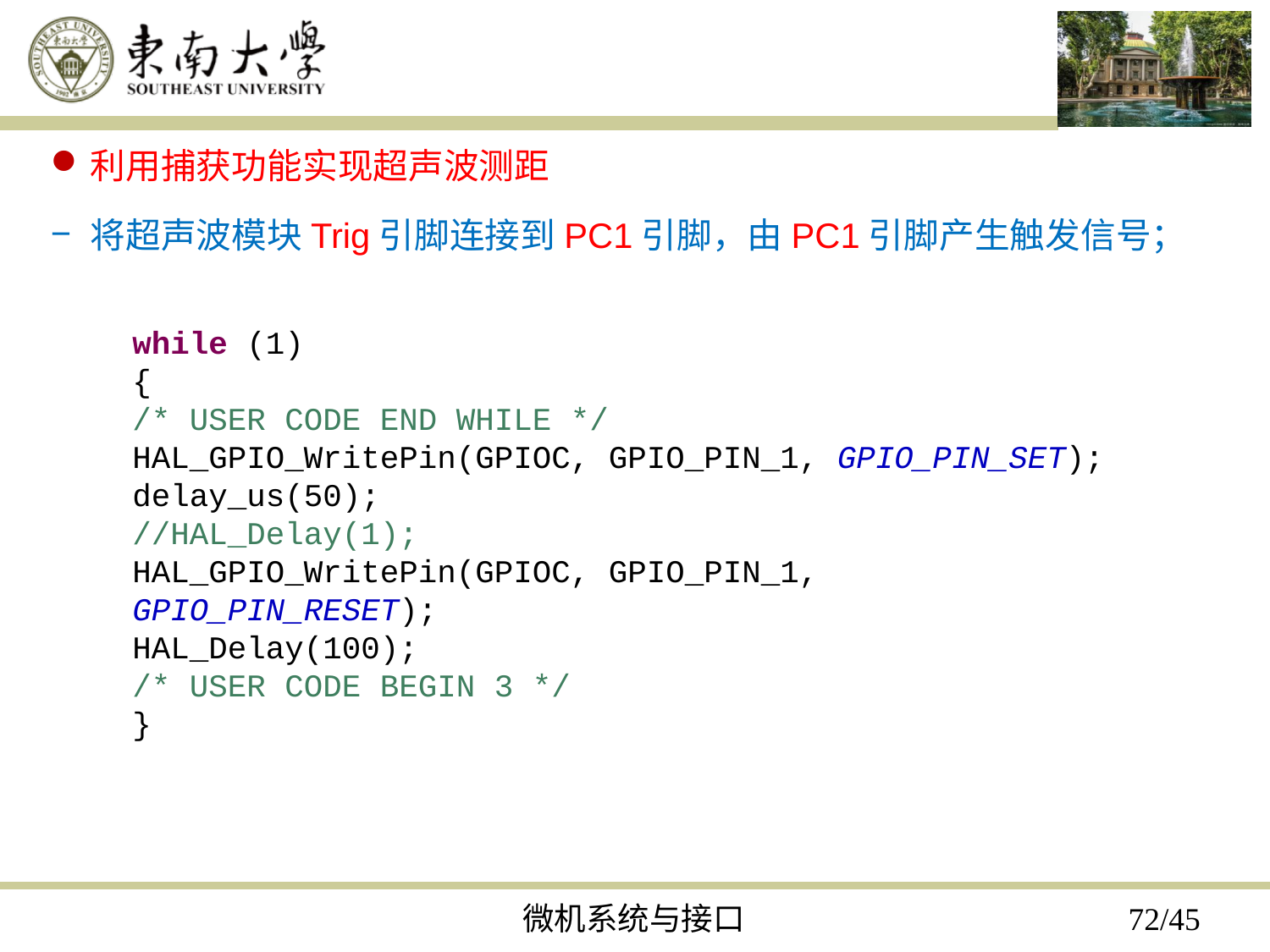

利用捕获功能实现超声波测距
将超声波模块Trig引脚连接到PC1引脚，由PC1引脚产生触发信号；
while (1)
{
/* USER CODE END WHILE */
HAL_GPIO_WritePin(GPIOC, GPIO_PIN_1, GPIO_PIN_SET);
delay_us(50);
//HAL_Delay(1);
HAL_GPIO_WritePin(GPIOC, GPIO_PIN_1, GPIO_PIN_RESET);
HAL_Delay(100);
/* USER CODE BEGIN 3 */
}